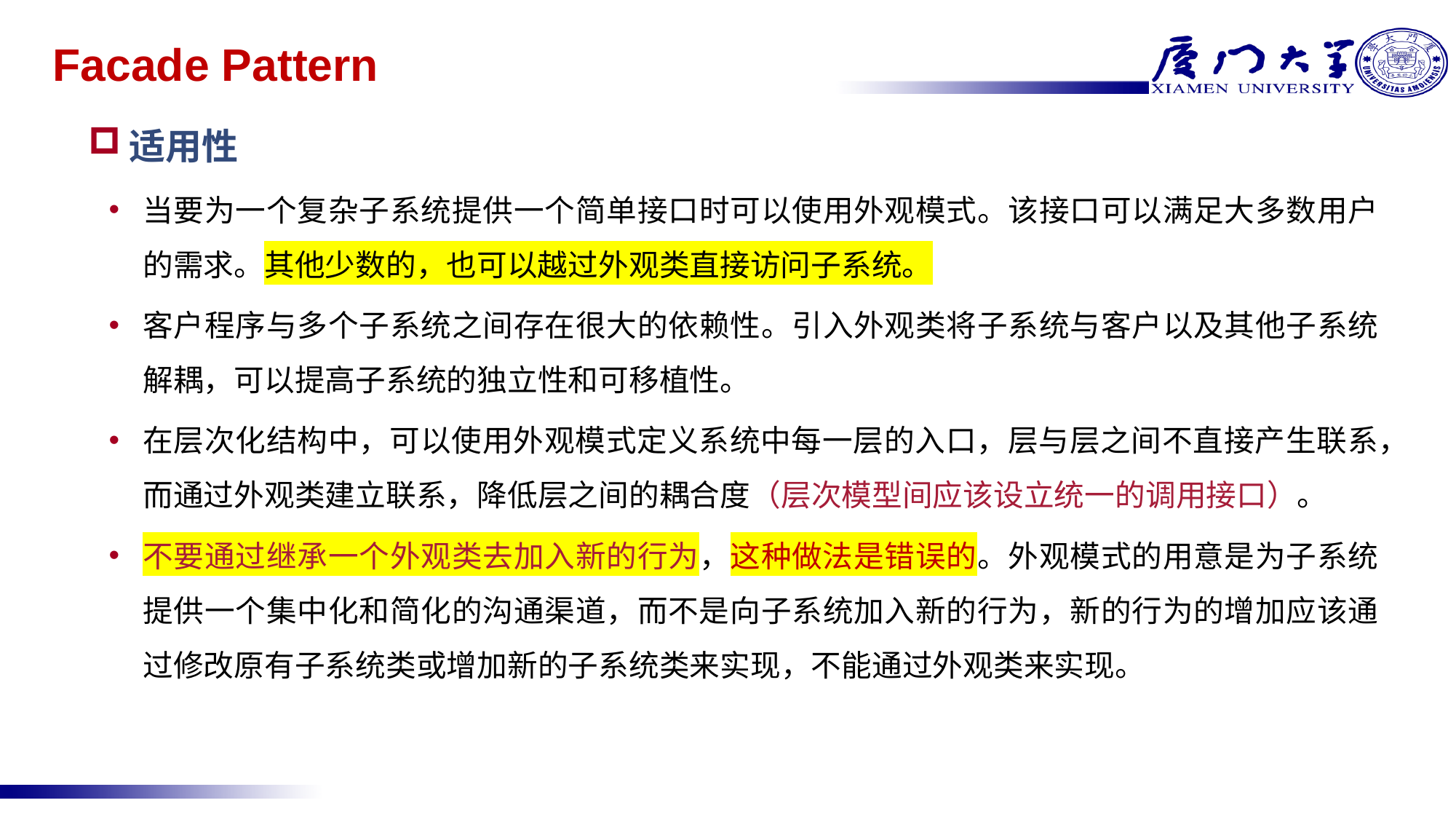

# Facade Pattern
适用性
当要为一个复杂子系统提供一个简单接口时可以使用外观模式。该接口可以满足大多数用户的需求。其他少数的，也可以越过外观类直接访问子系统。
客户程序与多个子系统之间存在很大的依赖性。引入外观类将子系统与客户以及其他子系统解耦，可以提高子系统的独立性和可移植性。
在层次化结构中，可以使用外观模式定义系统中每一层的入口，层与层之间不直接产生联系，而通过外观类建立联系，降低层之间的耦合度（层次模型间应该设立统一的调用接口）。
不要通过继承一个外观类去加入新的行为，这种做法是错误的。外观模式的用意是为子系统提供一个集中化和简化的沟通渠道，而不是向子系统加入新的行为，新的行为的增加应该通过修改原有子系统类或增加新的子系统类来实现，不能通过外观类来实现。